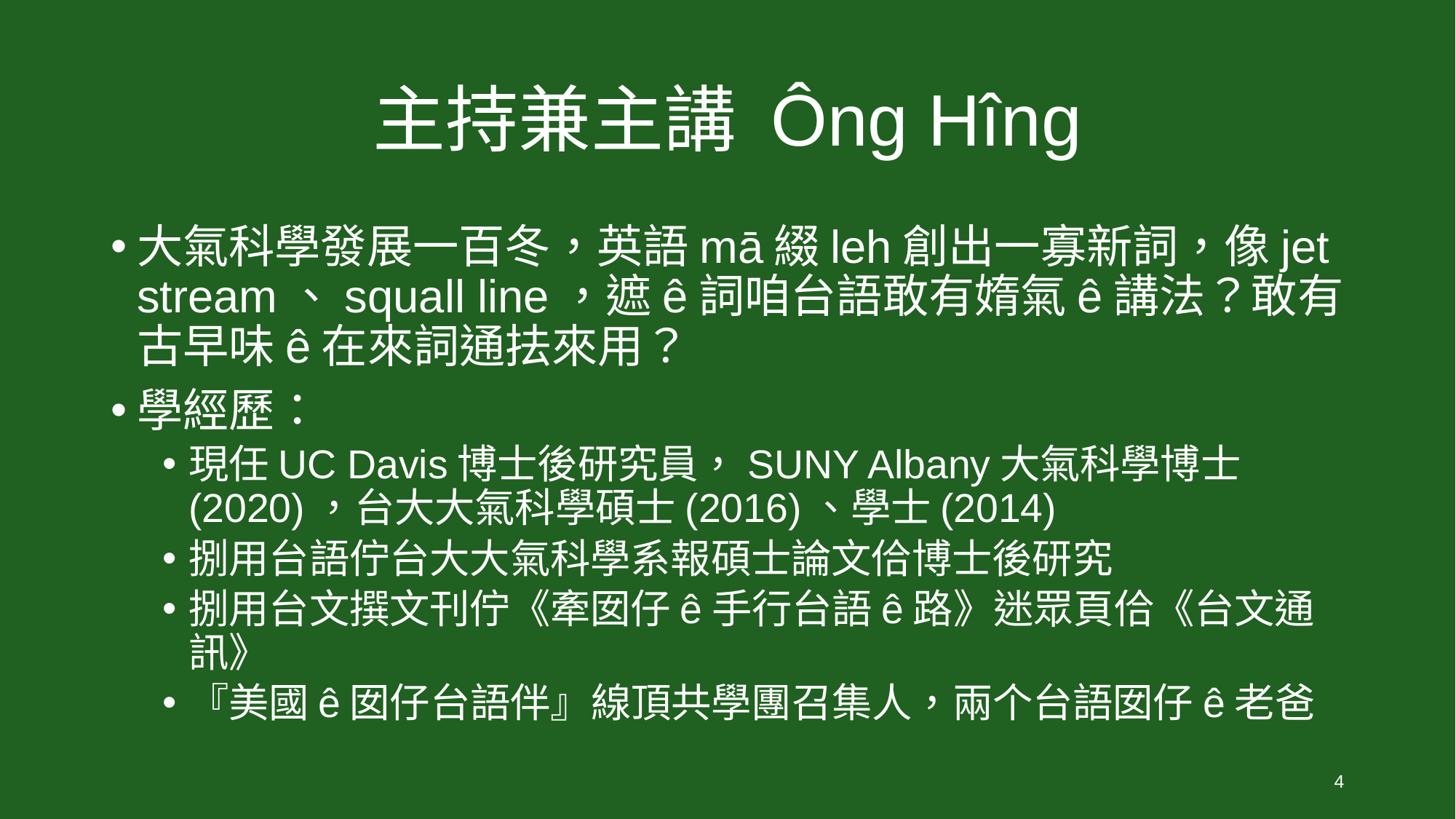

# 主持兼主講 Ông Hîng
大氣科學發展一百冬，英語mā綴leh創出一寡新詞，像jet stream、squall line，遮ê詞咱台語敢有媠氣ê講法？敢有古早味ê在來詞通抾來用？
學經歷：
現任UC Davis博士後研究員，SUNY Albany大氣科學博士(2020)，台大大氣科學碩士(2016)、學士(2014)
捌用台語佇台大大氣科學系報碩士論文佮博士後研究
捌用台文撰文刊佇《牽囡仔ê手行台語ê路》迷眾頁佮《台文通訊》
『美國ê囡仔台語伴』線頂共學團召集人，兩个台語囡仔ê老爸
4